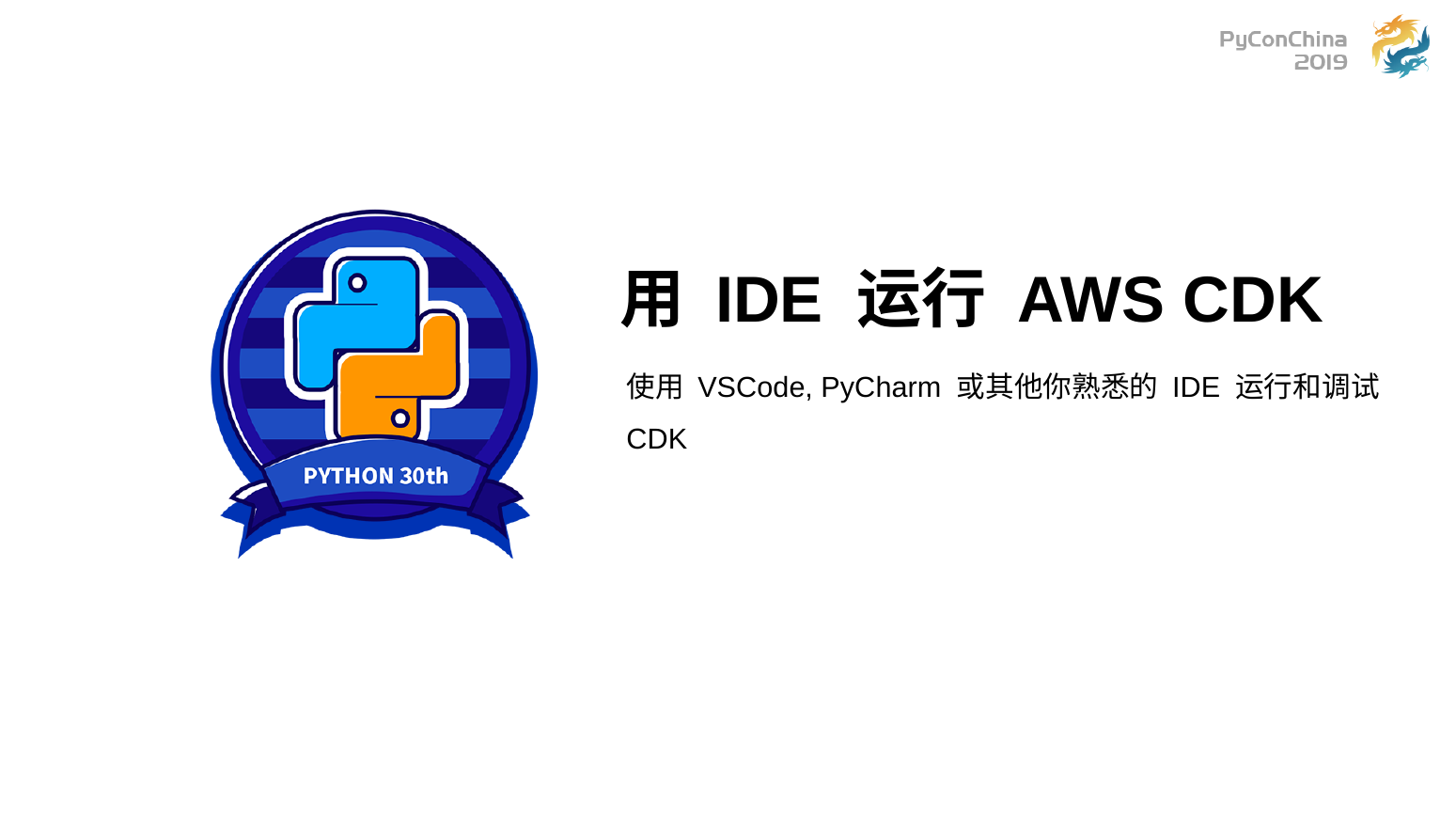

用 IDE 运行 AWS CDK
使用 VSCode, PyCharm 或其他你熟悉的 IDE 运行和调试 CDK